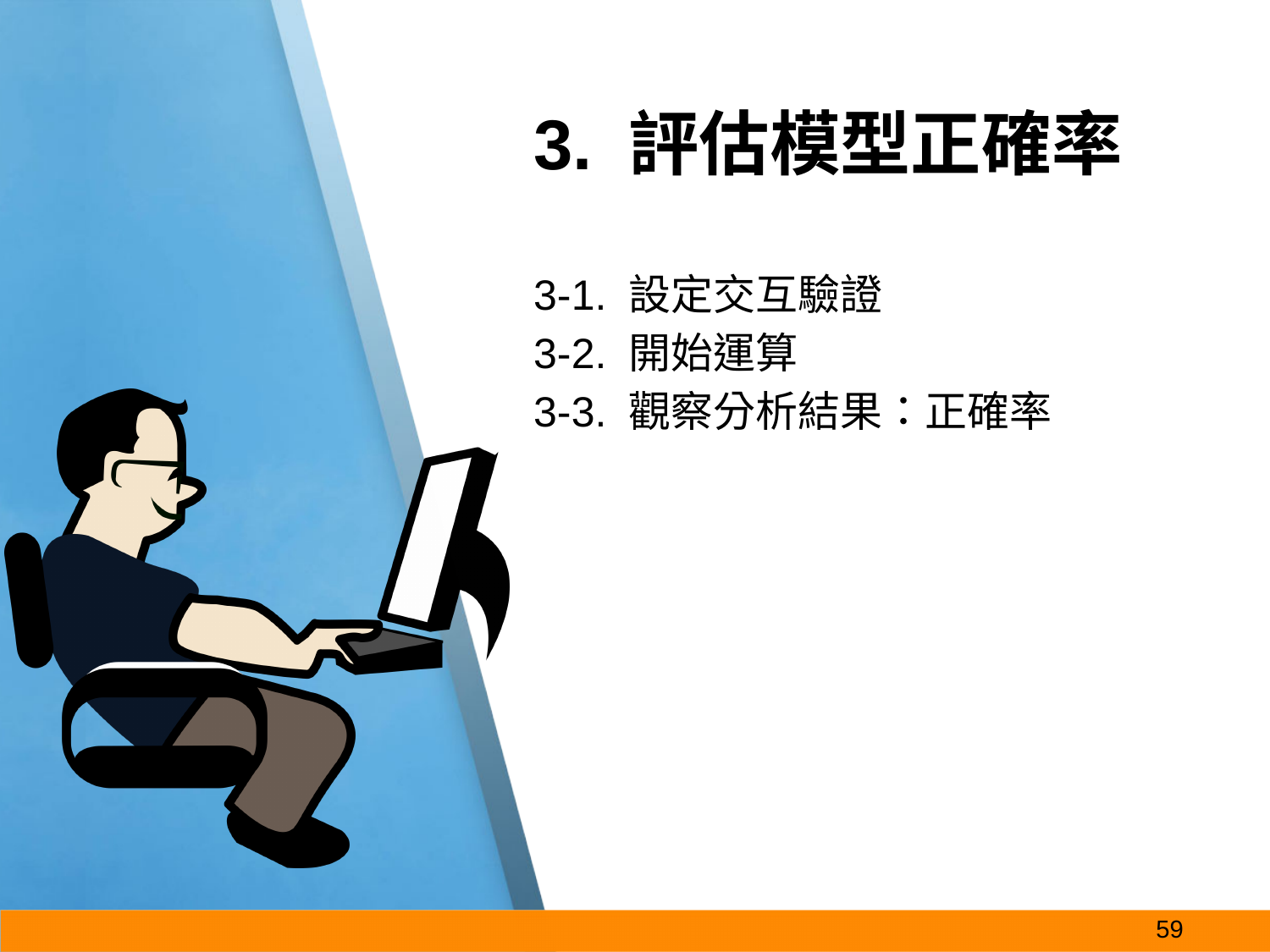

# 3. 評估模型正確率
3-1. 設定交互驗證
3-2. 開始運算
3-3. 觀察分析結果：正確率
59